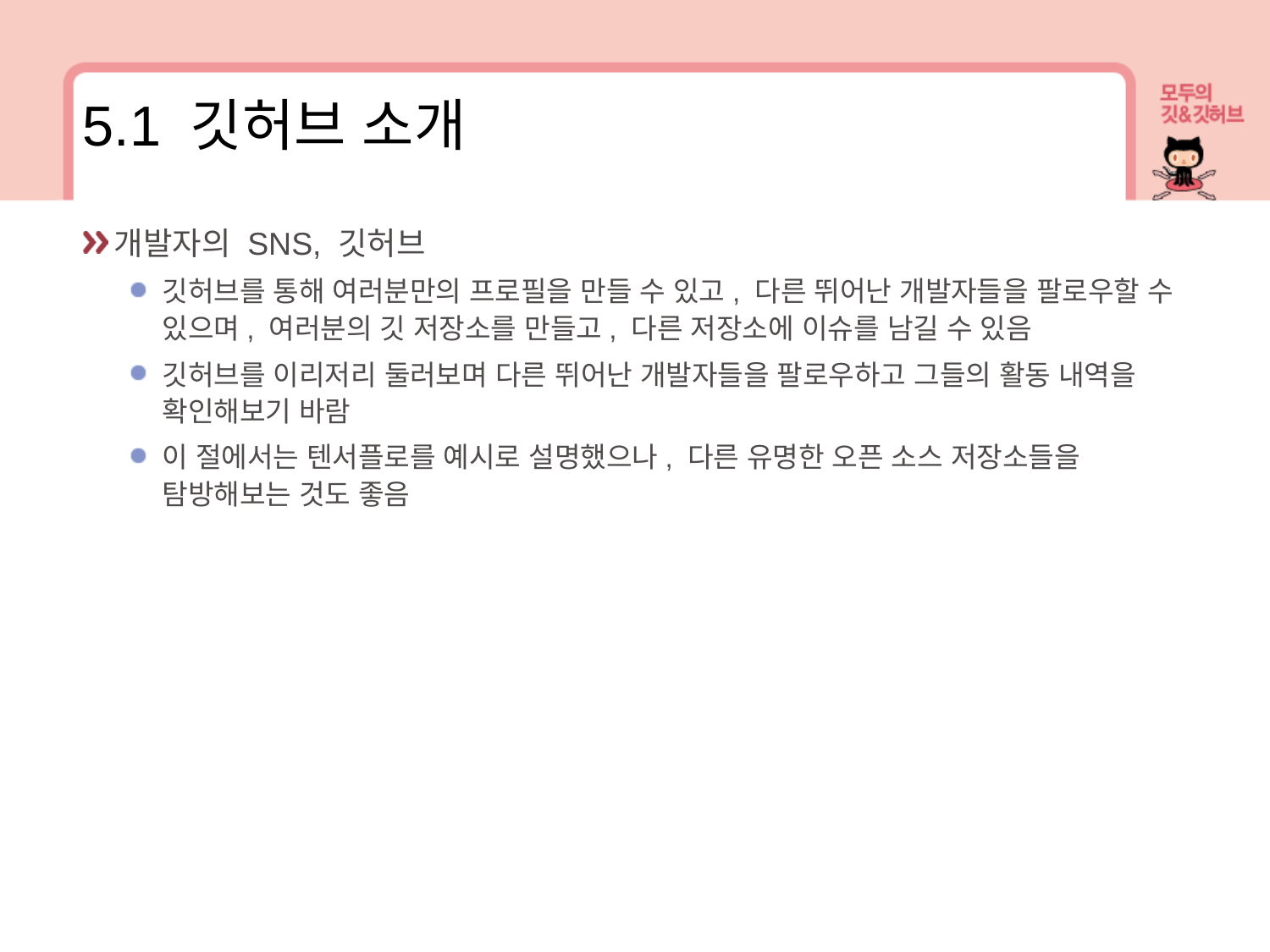

5.1 깃허브 소개
개발자의 SNS, 깃허브
깃허브를 통해 여러분만의 프로필을 만들 수 있고, 다른 뛰어난 개발자들을 팔로우할 수 있으며, 여러분의 깃 저장소를 만들고, 다른 저장소에 이슈를 남길 수 있음
깃허브를 이리저리 둘러보며 다른 뛰어난 개발자들을 팔로우하고 그들의 활동 내역을 확인해보기 바람
이 절에서는 텐서플로를 예시로 설명했으나, 다른 유명한 오픈 소스 저장소들을 탐방해보는 것도 좋음